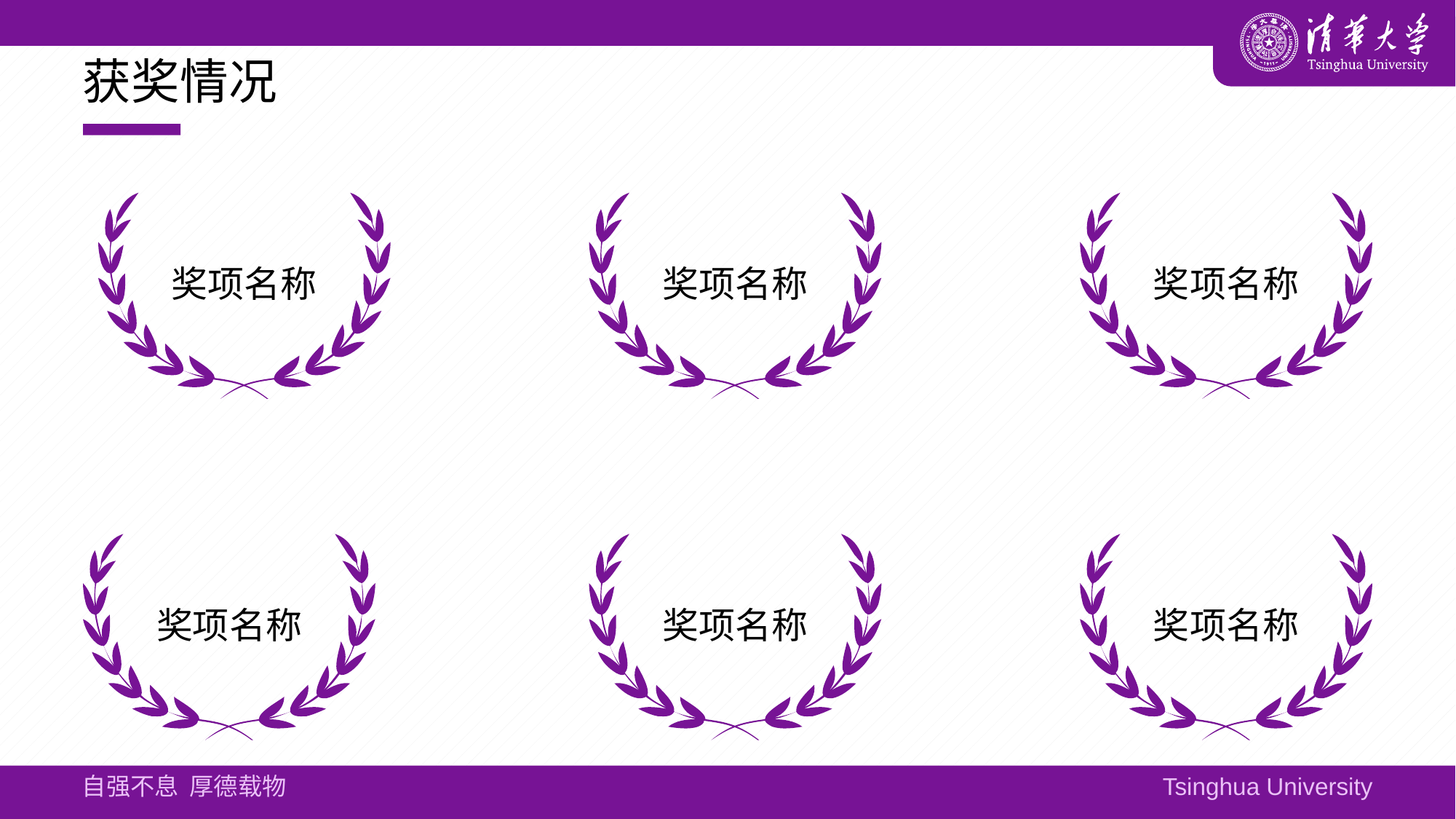

# 获奖情况

奖项名称
奖项名称
奖项名称

奖项名称
奖项名称
奖项名称